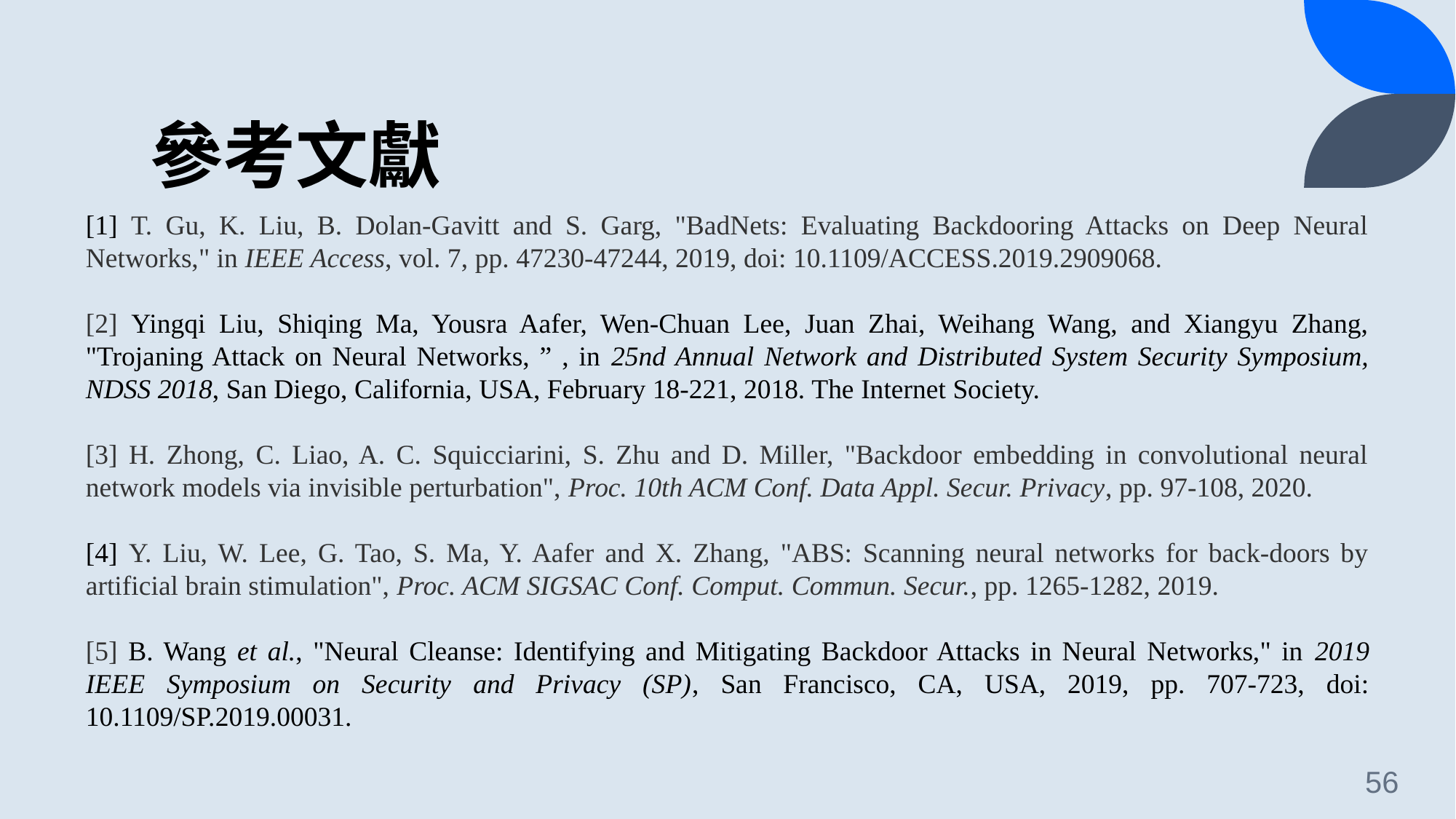

# 參考文獻
[1] T. Gu, K. Liu, B. Dolan-Gavitt and S. Garg, "BadNets: Evaluating Backdooring Attacks on Deep Neural Networks," in IEEE Access, vol. 7, pp. 47230-47244, 2019, doi: 10.1109/ACCESS.2019.2909068.

[2] Yingqi Liu, Shiqing Ma, Yousra Aafer, Wen-Chuan Lee, Juan Zhai, Weihang Wang, and Xiangyu Zhang, "Trojaning Attack on Neural Networks, ” , in 25nd Annual Network and Distributed System Security Symposium, NDSS 2018, San Diego, California, USA, February 18-221, 2018. The Internet Society.

[3] H. Zhong, C. Liao, A. C. Squicciarini, S. Zhu and D. Miller, "Backdoor embedding in convolutional neural network models via invisible perturbation", Proc. 10th ACM Conf. Data Appl. Secur. Privacy, pp. 97-108, 2020.

[4] Y. Liu, W. Lee, G. Tao, S. Ma, Y. Aafer and X. Zhang, "ABS: Scanning neural networks for back-doors by artificial brain stimulation", Proc. ACM SIGSAC Conf. Comput. Commun. Secur., pp. 1265-1282, 2019.

[5] B. Wang et al., "Neural Cleanse: Identifying and Mitigating Backdoor Attacks in Neural Networks," in 2019 IEEE Symposium on Security and Privacy (SP), San Francisco, CA, USA, 2019, pp. 707-723, doi: 10.1109/SP.2019.00031.

56